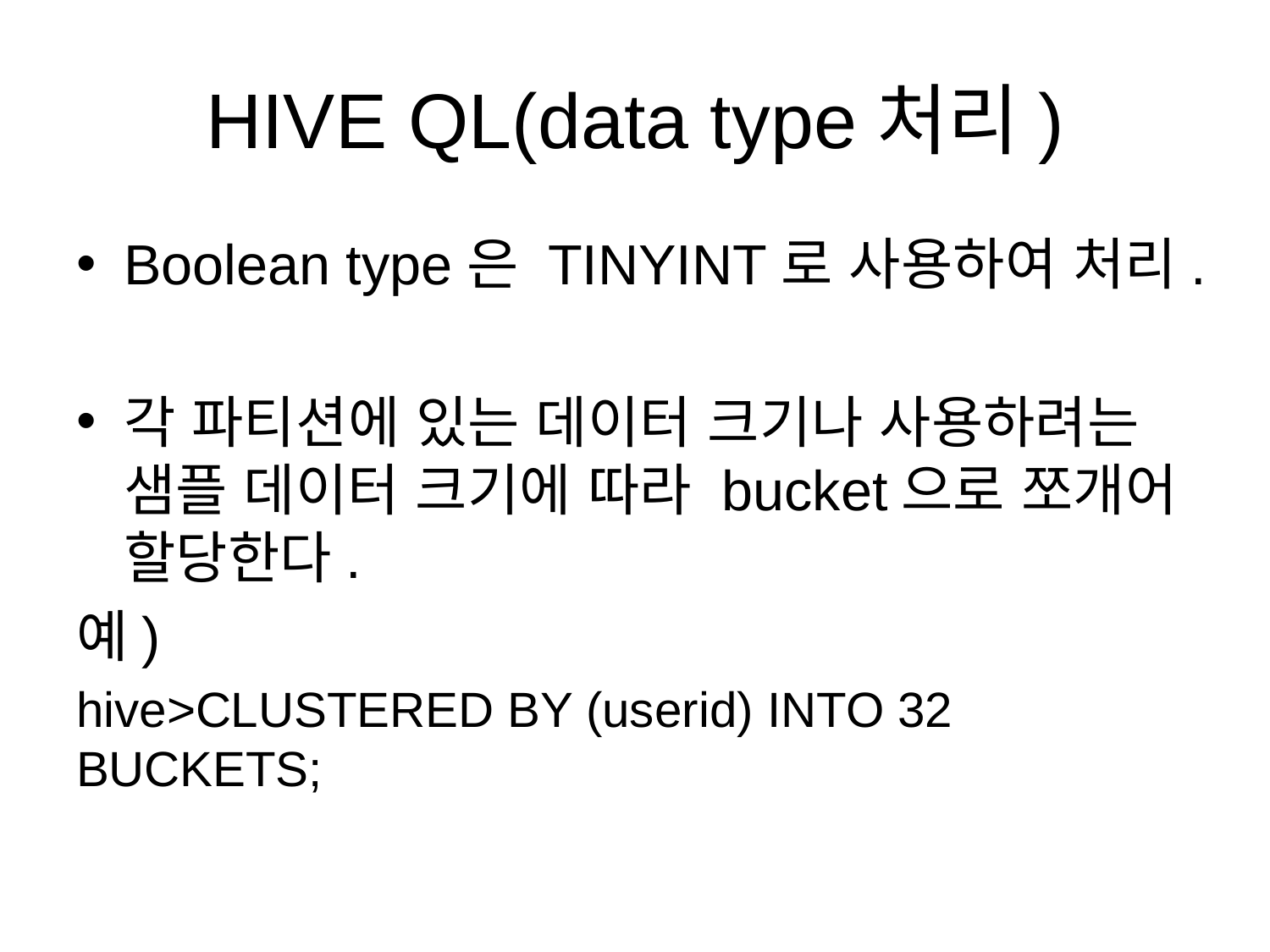

# HIVE QL(data type처리)
Boolean type은 TINYINT로 사용하여 처리.

각 파티션에 있는 데이터 크기나 사용하려는 샘플 데이터 크기에 따라 bucket으로 쪼개어 할당한다.
예)
hive>CLUSTERED BY (userid) INTO 32 BUCKETS;